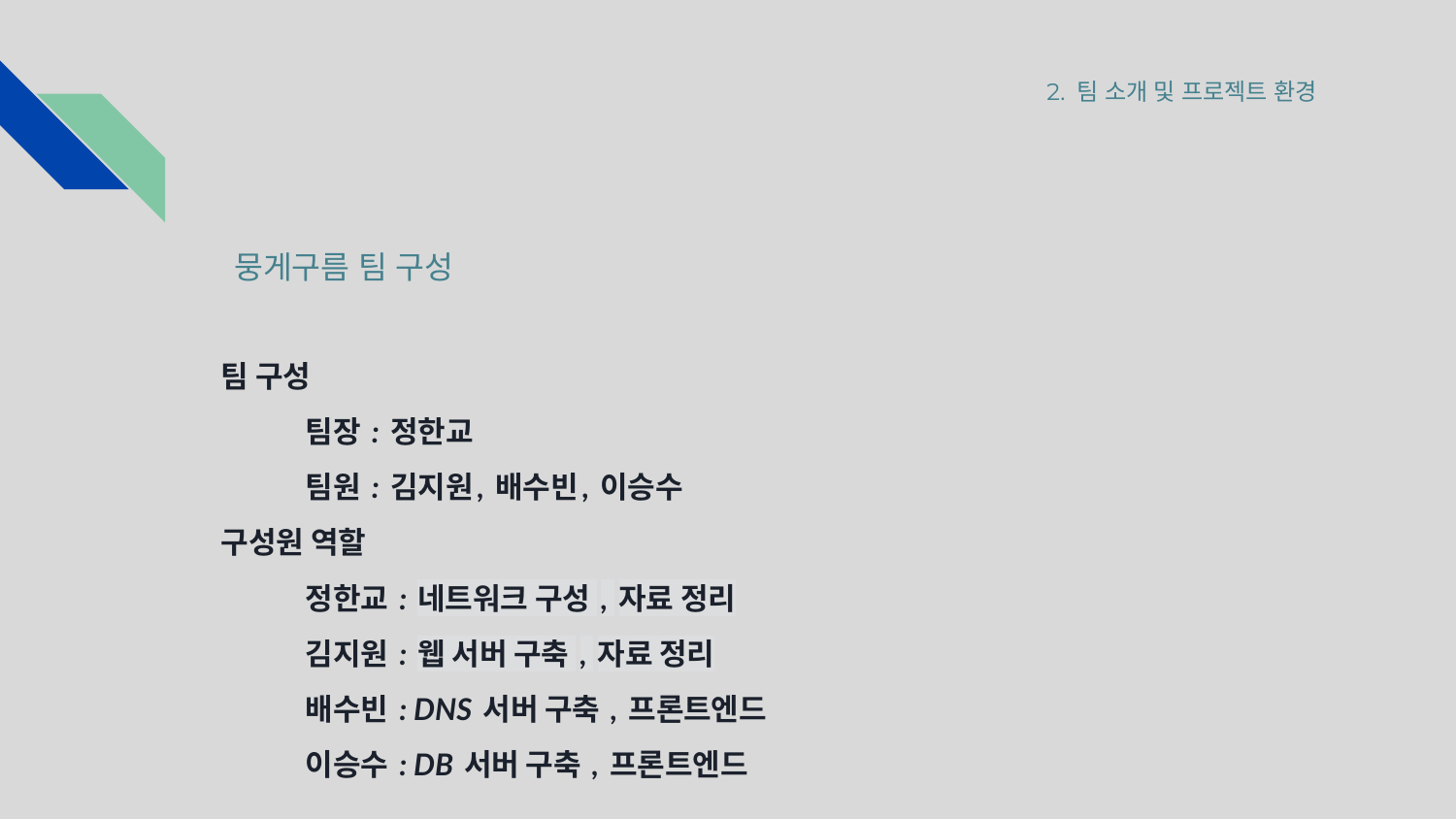

2. 팀 소개 및 프로젝트 환경
# 뭉게구름 팀 구성
팀 구성
	팀장 : 정한교
	팀원 : 김지원, 배수빈, 이승수
구성원 역할
	정한교 : 네트워크 구성 , 자료 정리
	김지원 : 웹 서버 구축 , 자료 정리
	배수빈 : DNS 서버 구축 , 프론트엔드
	이승수 : DB 서버 구축 , 프론트엔드